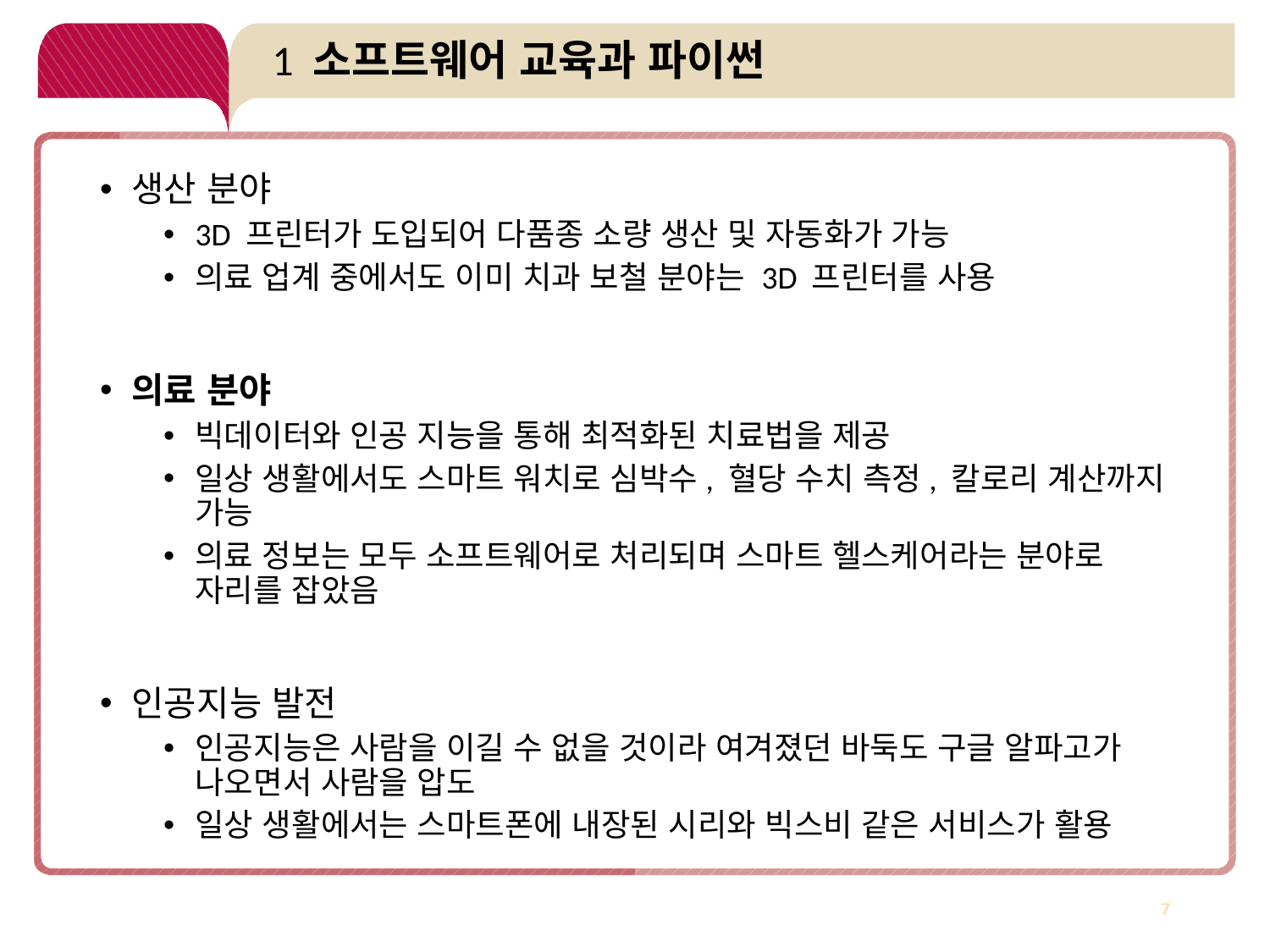

# 1 소프트웨어 교육과 파이썬
생산 분야
3D 프린터가 도입되어 다품종 소량 생산 및 자동화가 가능
의료 업계 중에서도 이미 치과 보철 분야는 3D 프린터를 사용

의료 분야
빅데이터와 인공 지능을 통해 최적화된 치료법을 제공
일상 생활에서도 스마트 워치로 심박수, 혈당 수치 측정, 칼로리 계산까지 가능
의료 정보는 모두 소프트웨어로 처리되며 스마트 헬스케어라는 분야로 자리를 잡았음

인공지능 발전
인공지능은 사람을 이길 수 없을 것이라 여겨졌던 바둑도 구글 알파고가 나오면서 사람을 압도
일상 생활에서는 스마트폰에 내장된 시리와 빅스비 같은 서비스가 활용

7